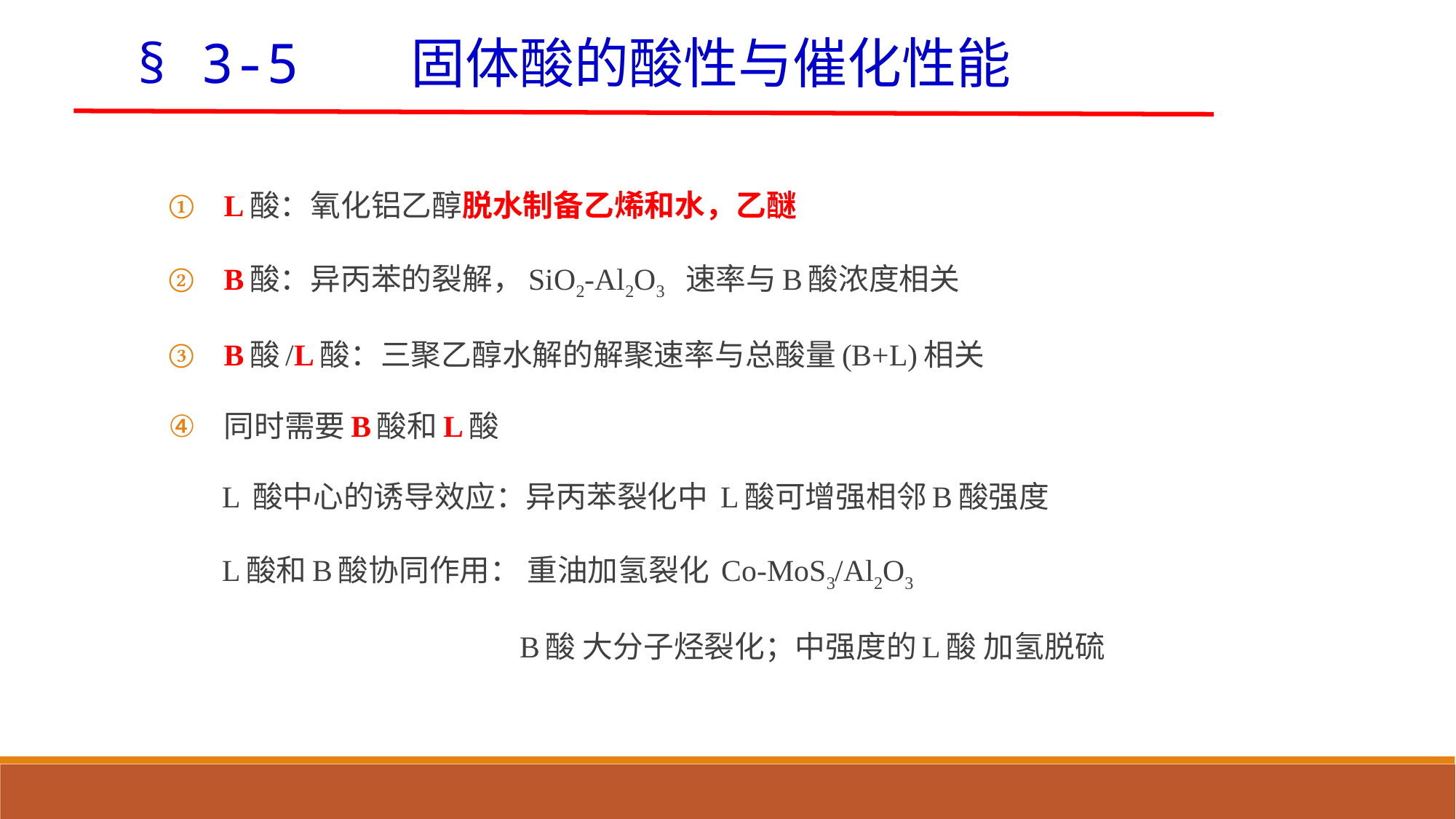

§ 3-5   固体酸的酸性与催化性能

L酸：氧化铝乙醇脱水制备乙烯和水，乙醚
B酸：异丙苯的裂解，SiO2-Al2O3  速率与B酸浓度相关
B酸/L酸：三聚乙醇水解的解聚速率与总酸量(B+L)相关
同时需要B酸和L酸
       L 酸中心的诱导效应：异丙苯裂化中 L酸可增强相邻B酸强度
       L酸和B酸协同作用： 重油加氢裂化 Co-MoS3/Al2O3
                                              B酸 大分子烃裂化；中强度的L酸 加氢脱硫